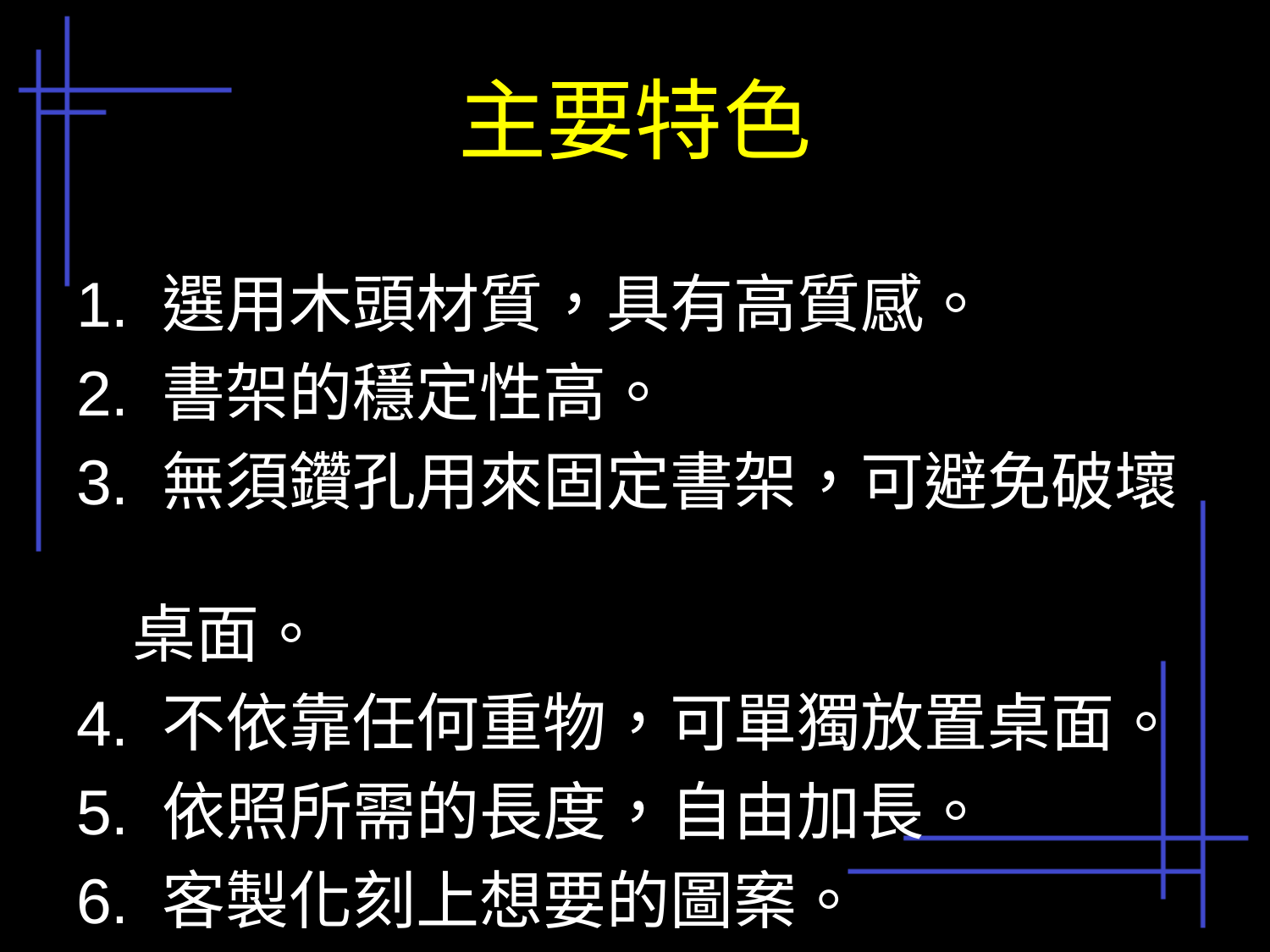

# 主要特色
1. 選用木頭材質，具有高質感。
2. 書架的穩定性高。
3. 無須鑽孔用來固定書架，可避免破壞　
    桌面。
4. 不依靠任何重物，可單獨放置桌面。
5. 依照所需的長度，自由加長。
6. 客製化刻上想要的圖案。